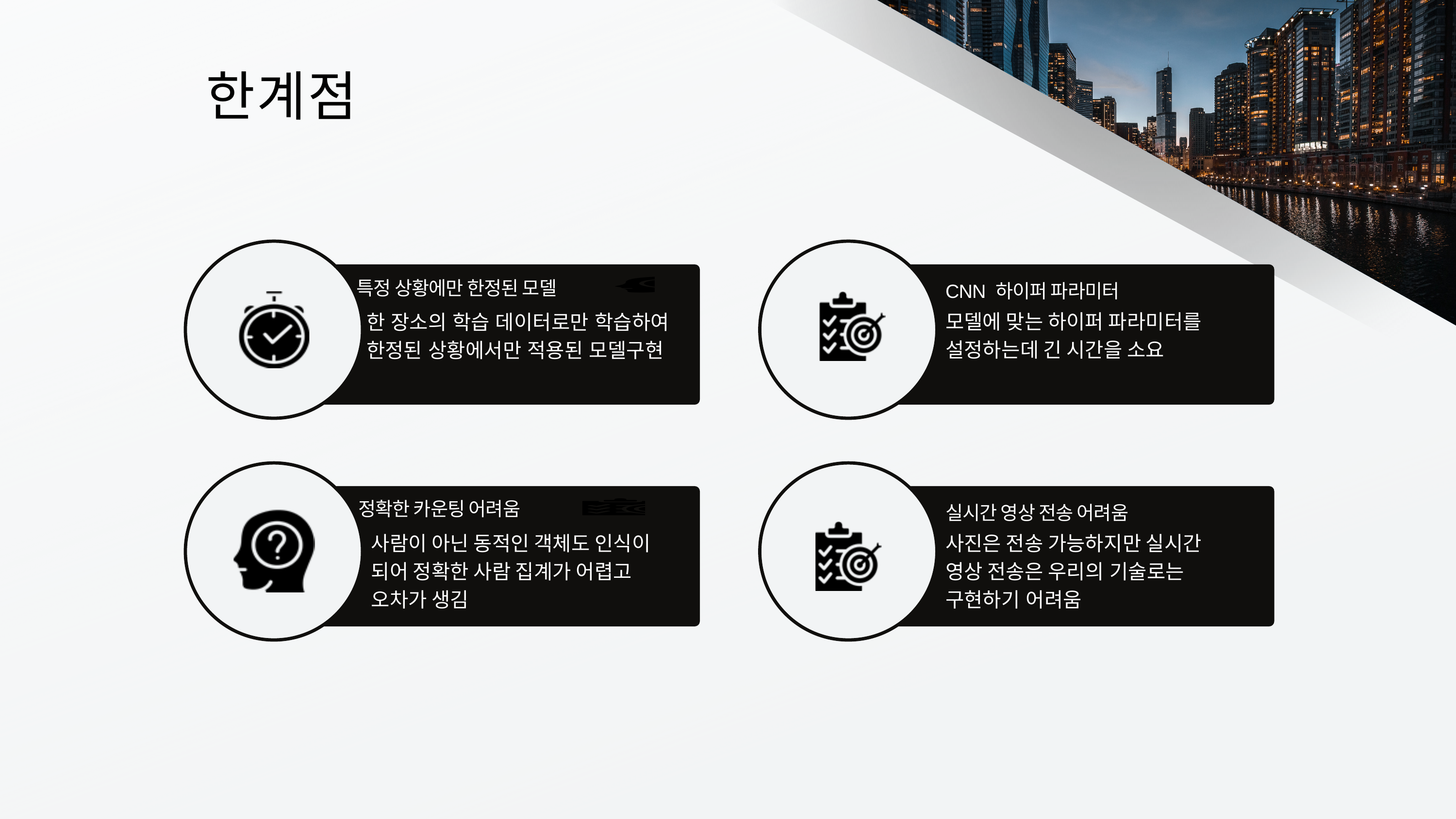

한계점

특정 상황에만 한정된 모델
CNN 하이퍼 파라미터

모델에 맞는 하이퍼 파라미터를
설정하는데 긴 시간을 소요
한 장소의 학습 데이터로만 학습하여
한정된 상황에서만 적용된 모델구현

정확한 카운팅 어려움
실시간 영상 전송 어려움

사람이 아닌 동적인 객체도 인식이
되어 정확한 사람 집계가 어렵고
오차가 생김
사진은 전송 가능하지만 실시간
영상 전송은 우리의 기술로는
구현하기 어려움